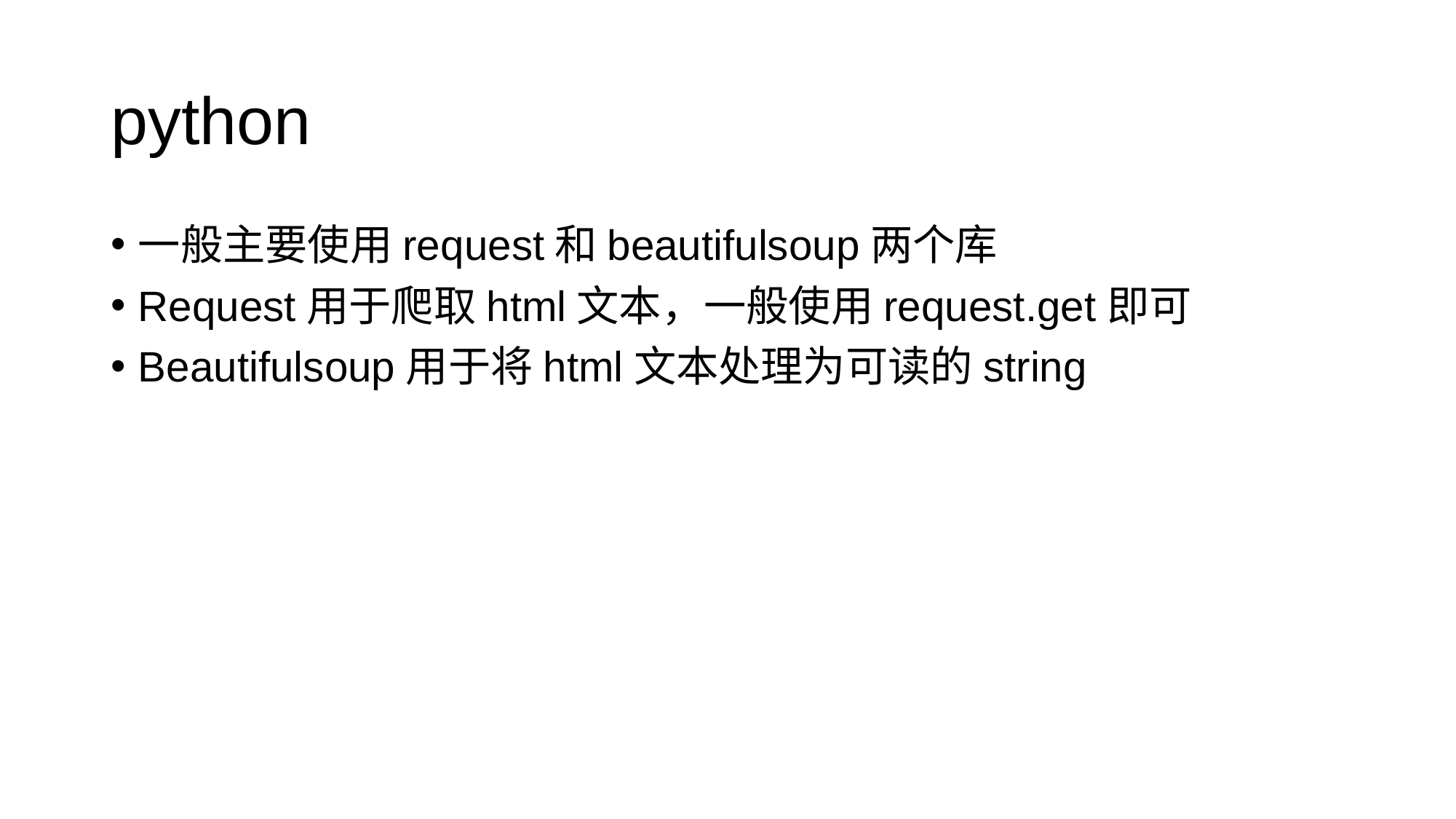

# python
一般主要使用request和beautifulsoup两个库
Request用于爬取html文本，一般使用request.get即可
Beautifulsoup用于将html文本处理为可读的string